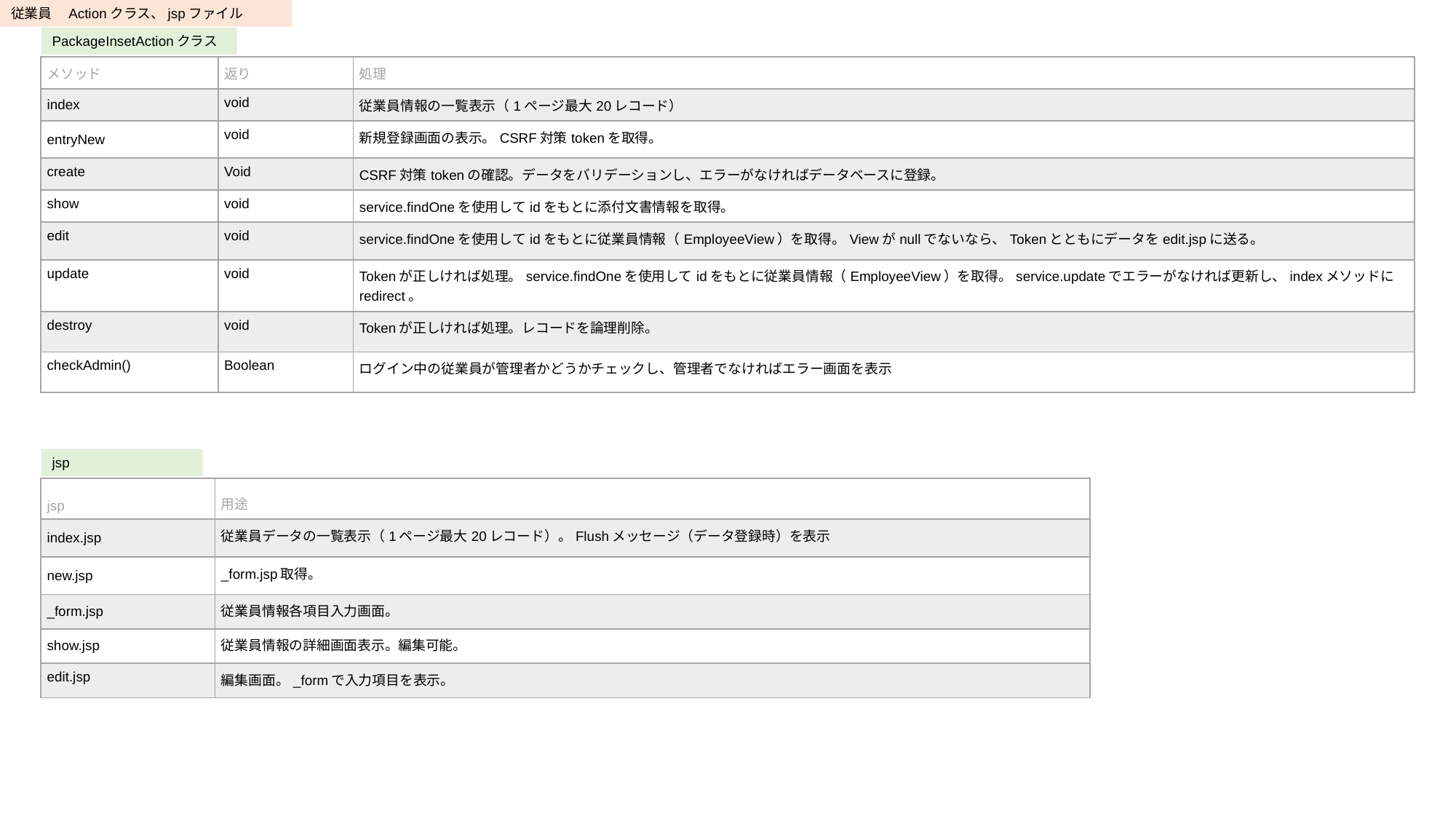

従業員　Actionクラス、jspファイル
PackageInsetActionクラス
| メソッド | 返り | 処理 |
| --- | --- | --- |
| index | void | 従業員情報の一覧表示（1ページ最大20レコード） |
| entryNew | void | 新規登録画面の表示。CSRF対策tokenを取得。 |
| create | Void | CSRF対策tokenの確認。データをバリデーションし、エラーがなければデータベースに登録。 |
| show | void | service.findOneを使用してidをもとに添付文書情報を取得。 |
| edit | void | service.findOneを使用してidをもとに従業員情報（EmployeeView）を取得。Viewがnullでないなら、Tokenとともにデータをedit.jspに送る。 |
| update | void | Tokenが正しければ処理。service.findOneを使用してidをもとに従業員情報（EmployeeView）を取得。service.updateでエラーがなければ更新し、indexメソッドにredirect。 |
| destroy | void | Tokenが正しければ処理。レコードを論理削除。 |
| checkAdmin() | Boolean | ログイン中の従業員が管理者かどうかチェックし、管理者でなければエラー画面を表示 |
jsp
| jsp | 用途 |
| --- | --- |
| index.jsp | 従業員データの一覧表示（1ページ最大20レコード）。Flushメッセージ（データ登録時）を表示 |
| new.jsp | \_form.jsp取得。 |
| \_form.jsp | 従業員情報各項目入力画面。 |
| show.jsp | 従業員情報の詳細画面表示。編集可能。 |
| edit.jsp | 編集画面。\_formで入力項目を表示。 |